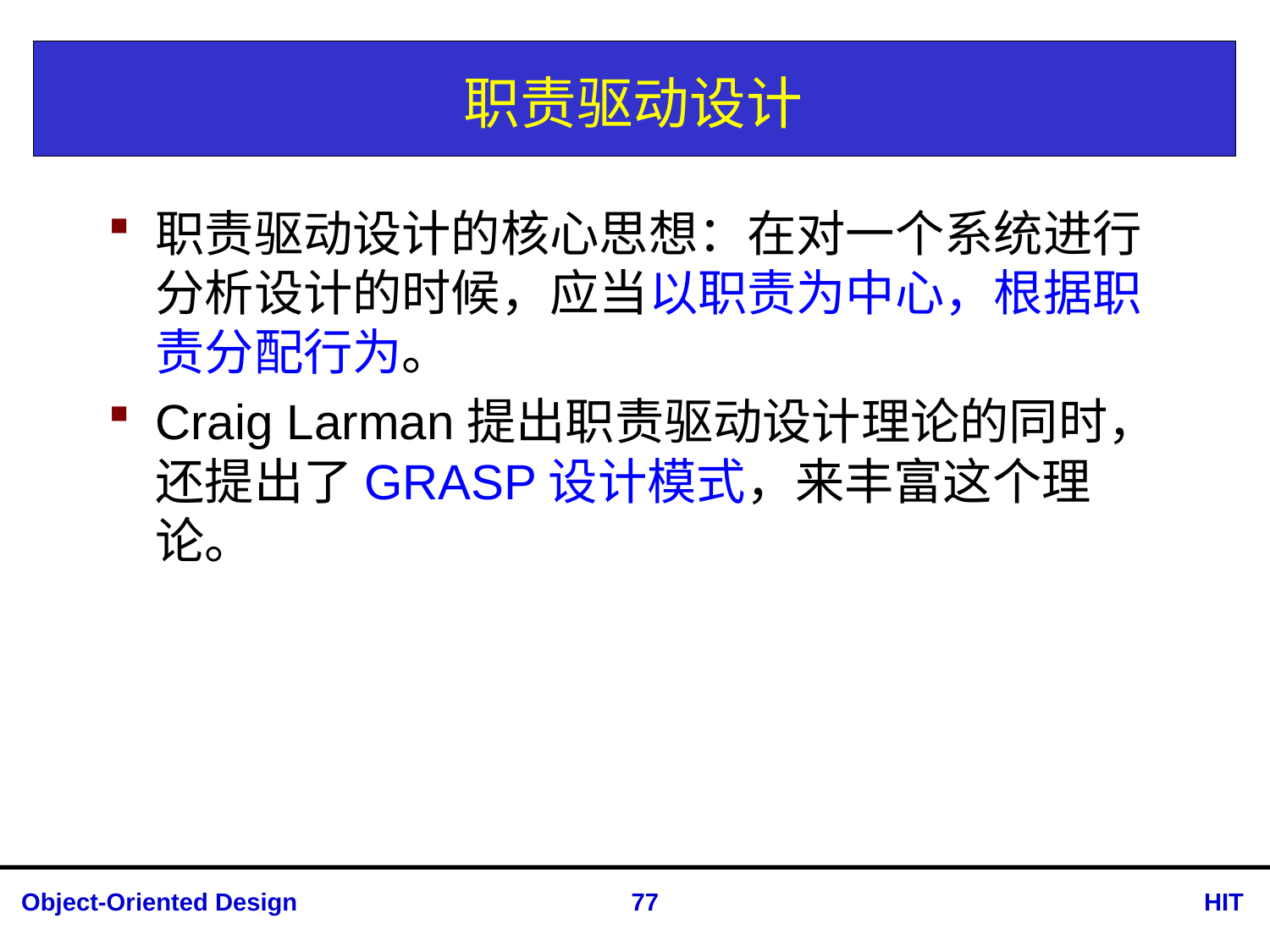

# 职责驱动设计
职责驱动设计的核心思想：在对一个系统进行分析设计的时候，应当以职责为中心，根据职责分配行为。
Craig Larman提出职责驱动设计理论的同时，还提出了GRASP设计模式，来丰富这个理论。